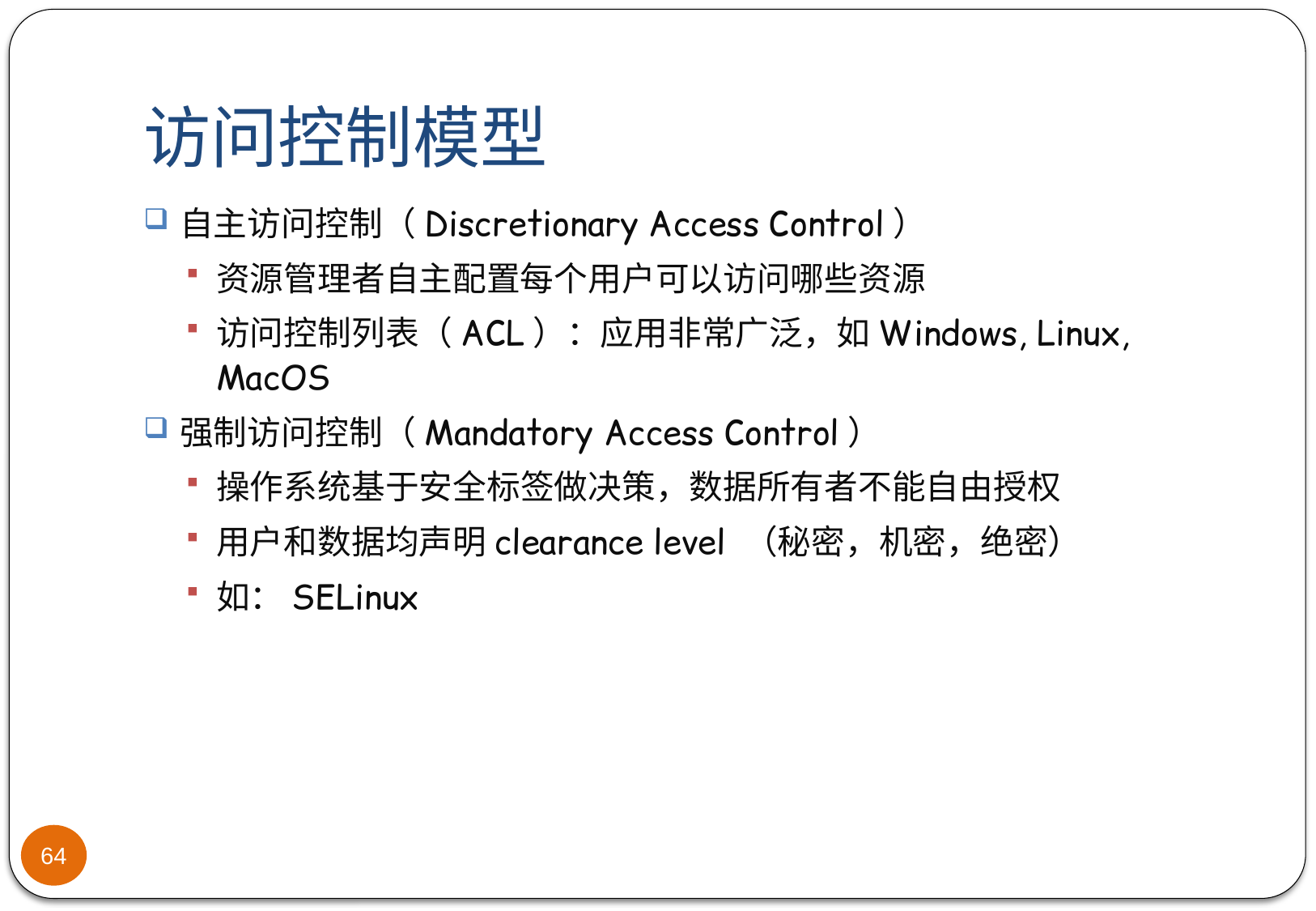

# 访问控制模型
自主访问控制（Discretionary Access Control）
资源管理者自主配置每个用户可以访问哪些资源
访问控制列表（ACL）：应用非常广泛，如Windows, Linux, MacOS
强制访问控制（Mandatory Access Control）
操作系统基于安全标签做决策，数据所有者不能自由授权
用户和数据均声明clearance level （秘密，机密，绝密）
如：SELinux
64